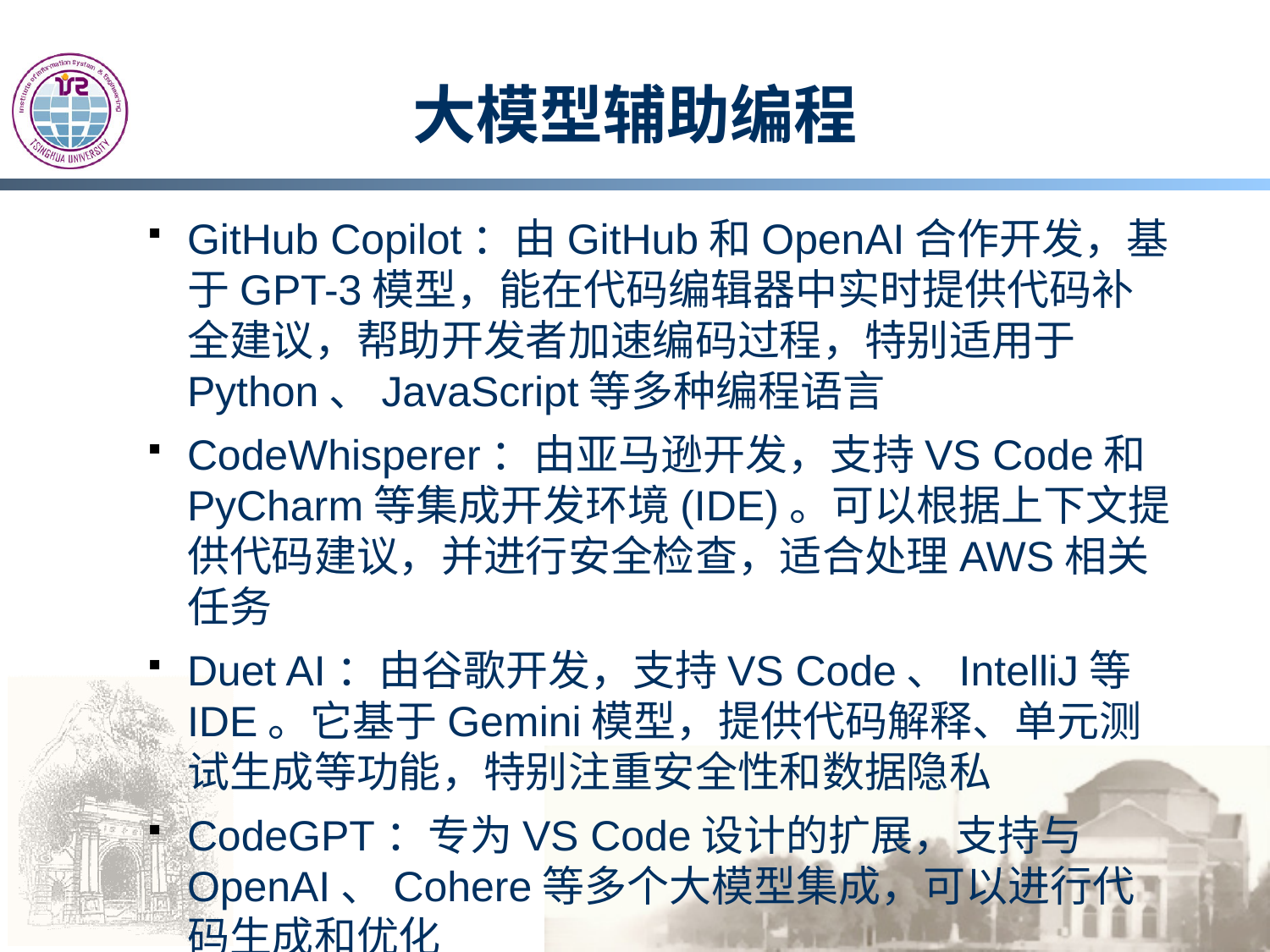

# 大模型辅助编程
‌GitHub Copilot‌：由GitHub和OpenAI合作开发，基于GPT-3模型，能在代码编辑器中实时提供代码补全建议，帮助开发者加速编码过程，特别适用于Python、JavaScript等多种编程语言‌
‌CodeWhisperer‌：由亚马逊开发，支持VS Code和PyCharm等集成开发环境(IDE)。可以根据上下文提供代码建议，并进行安全检查，适合处理AWS相关任务‌
‌Duet AI‌：由谷歌开发，支持VS Code、IntelliJ等IDE。它基于Gemini模型，提供代码解释、单元测试生成等功能，特别注重安全性和数据隐私‌
‌CodeGPT‌：专为VS Code设计的扩展，支持与OpenAI、Cohere等多个大模型集成，可以进行代码生成和优化‌